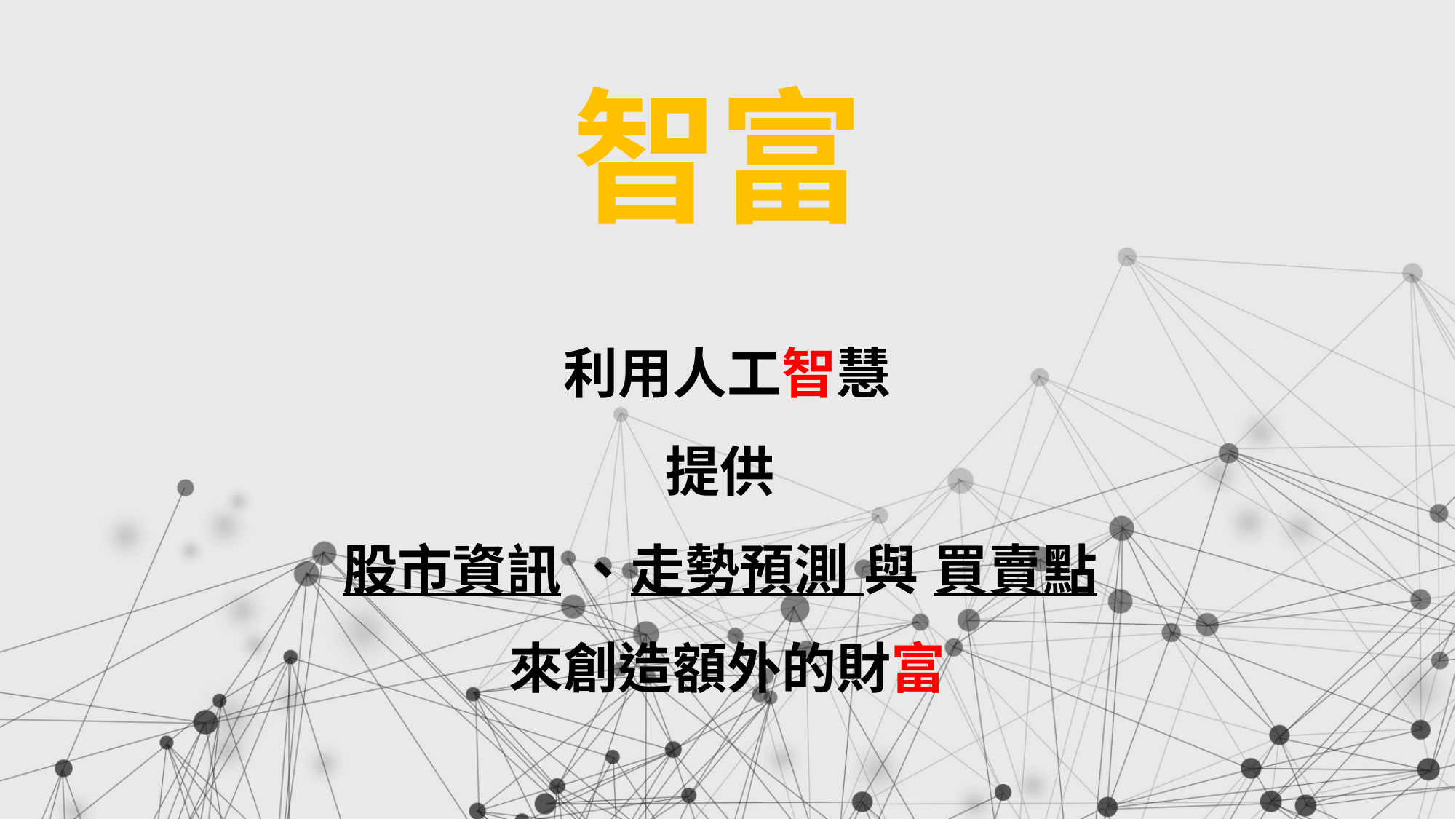

智富

利用人工智慧
提供
股市資訊 、走勢預測 與 買賣點
來創造額外的財富